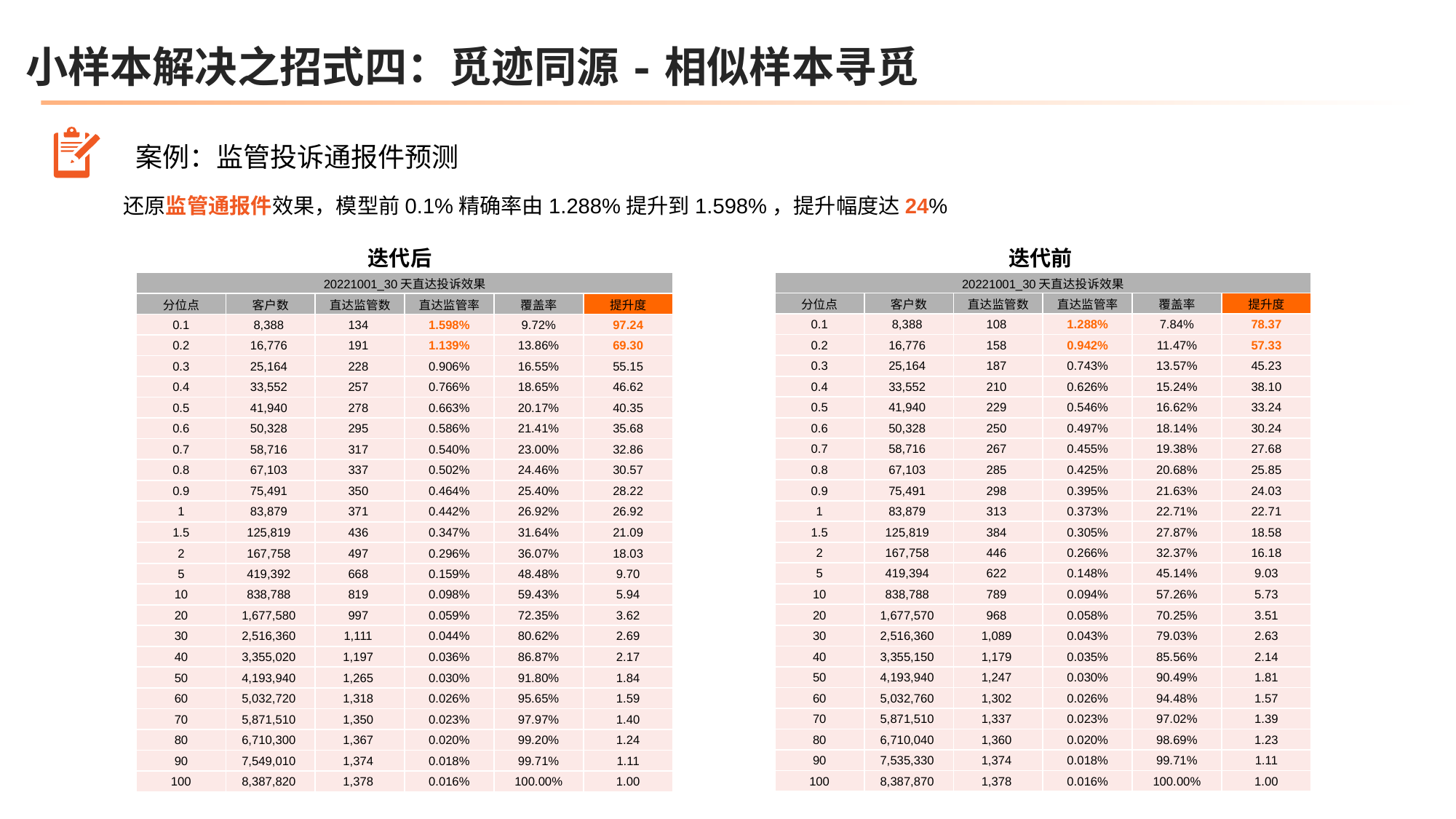

小样本解决之招式四：觅迹同源-相似样本寻觅

案例：监管投诉通报件预测
还原监管通报件效果，模型前0.1%精确率由1.288%提升到1.598%，提升幅度达24%
迭代后
迭代前
| 20221001\_30天直达投诉效果 |  |  |  |  |  |
| --- | --- | --- | --- | --- | --- |
| 分位点 | 客户数 | 直达监管数 | 直达监管率 | 覆盖率 | 提升度 |
| 0.1 | 8,388 | 108 | 1.288% | 7.84% | 78.37 |
| 0.2 | 16,776 | 158 | 0.942% | 11.47% | 57.33 |
| 0.3 | 25,164 | 187 | 0.743% | 13.57% | 45.23 |
| 0.4 | 33,552 | 210 | 0.626% | 15.24% | 38.10 |
| 0.5 | 41,940 | 229 | 0.546% | 16.62% | 33.24 |
| 0.6 | 50,328 | 250 | 0.497% | 18.14% | 30.24 |
| 0.7 | 58,716 | 267 | 0.455% | 19.38% | 27.68 |
| 0.8 | 67,103 | 285 | 0.425% | 20.68% | 25.85 |
| 0.9 | 75,491 | 298 | 0.395% | 21.63% | 24.03 |
| 1 | 83,879 | 313 | 0.373% | 22.71% | 22.71 |
| 1.5 | 125,819 | 384 | 0.305% | 27.87% | 18.58 |
| 2 | 167,758 | 446 | 0.266% | 32.37% | 16.18 |
| 5 | 419,394 | 622 | 0.148% | 45.14% | 9.03 |
| 10 | 838,788 | 789 | 0.094% | 57.26% | 5.73 |
| 20 | 1,677,570 | 968 | 0.058% | 70.25% | 3.51 |
| 30 | 2,516,360 | 1,089 | 0.043% | 79.03% | 2.63 |
| 40 | 3,355,150 | 1,179 | 0.035% | 85.56% | 2.14 |
| 50 | 4,193,940 | 1,247 | 0.030% | 90.49% | 1.81 |
| 60 | 5,032,760 | 1,302 | 0.026% | 94.48% | 1.57 |
| 70 | 5,871,510 | 1,337 | 0.023% | 97.02% | 1.39 |
| 80 | 6,710,040 | 1,360 | 0.020% | 98.69% | 1.23 |
| 90 | 7,535,330 | 1,374 | 0.018% | 99.71% | 1.11 |
| 100 | 8,387,870 | 1,378 | 0.016% | 100.00% | 1.00 |
| 20221001\_30天直达投诉效果 |  |  |  |  |  |
| --- | --- | --- | --- | --- | --- |
| 分位点 | 客户数 | 直达监管数 | 直达监管率 | 覆盖率 | 提升度 |
| 0.1 | 8,388 | 134 | 1.598% | 9.72% | 97.24 |
| 0.2 | 16,776 | 191 | 1.139% | 13.86% | 69.30 |
| 0.3 | 25,164 | 228 | 0.906% | 16.55% | 55.15 |
| 0.4 | 33,552 | 257 | 0.766% | 18.65% | 46.62 |
| 0.5 | 41,940 | 278 | 0.663% | 20.17% | 40.35 |
| 0.6 | 50,328 | 295 | 0.586% | 21.41% | 35.68 |
| 0.7 | 58,716 | 317 | 0.540% | 23.00% | 32.86 |
| 0.8 | 67,103 | 337 | 0.502% | 24.46% | 30.57 |
| 0.9 | 75,491 | 350 | 0.464% | 25.40% | 28.22 |
| 1 | 83,879 | 371 | 0.442% | 26.92% | 26.92 |
| 1.5 | 125,819 | 436 | 0.347% | 31.64% | 21.09 |
| 2 | 167,758 | 497 | 0.296% | 36.07% | 18.03 |
| 5 | 419,392 | 668 | 0.159% | 48.48% | 9.70 |
| 10 | 838,788 | 819 | 0.098% | 59.43% | 5.94 |
| 20 | 1,677,580 | 997 | 0.059% | 72.35% | 3.62 |
| 30 | 2,516,360 | 1,111 | 0.044% | 80.62% | 2.69 |
| 40 | 3,355,020 | 1,197 | 0.036% | 86.87% | 2.17 |
| 50 | 4,193,940 | 1,265 | 0.030% | 91.80% | 1.84 |
| 60 | 5,032,720 | 1,318 | 0.026% | 95.65% | 1.59 |
| 70 | 5,871,510 | 1,350 | 0.023% | 97.97% | 1.40 |
| 80 | 6,710,300 | 1,367 | 0.020% | 99.20% | 1.24 |
| 90 | 7,549,010 | 1,374 | 0.018% | 99.71% | 1.11 |
| 100 | 8,387,820 | 1,378 | 0.016% | 100.00% | 1.00 |